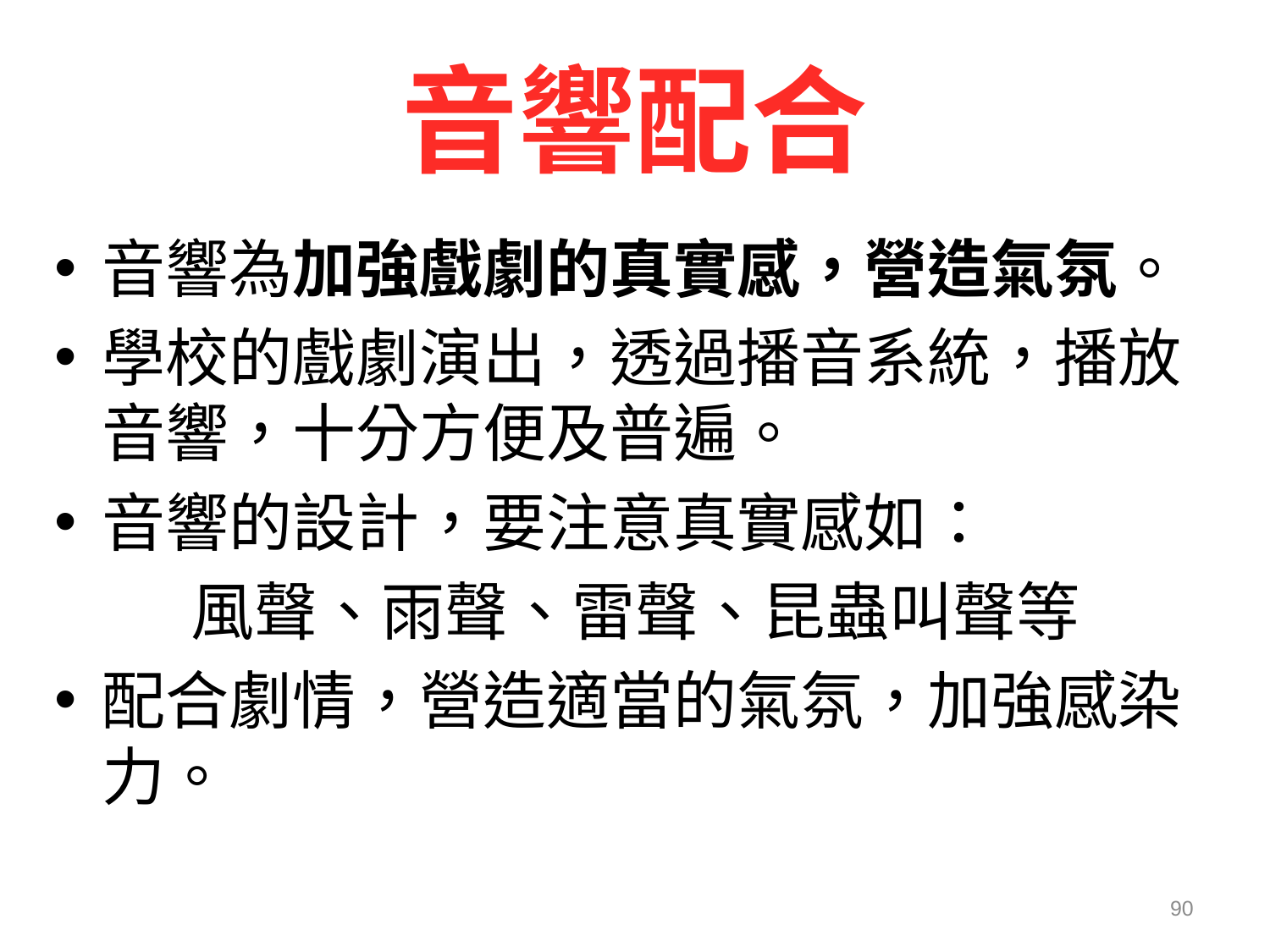

# 音響配合
音響為加強戲劇的真實感，營造氣氛。
學校的戲劇演出，透過播音系統，播放音響，十分方便及普遍。
音響的設計，要注意真實感如：
風聲、雨聲、雷聲、昆蟲叫聲等
配合劇情，營造適當的氣氛，加強感染力。
90